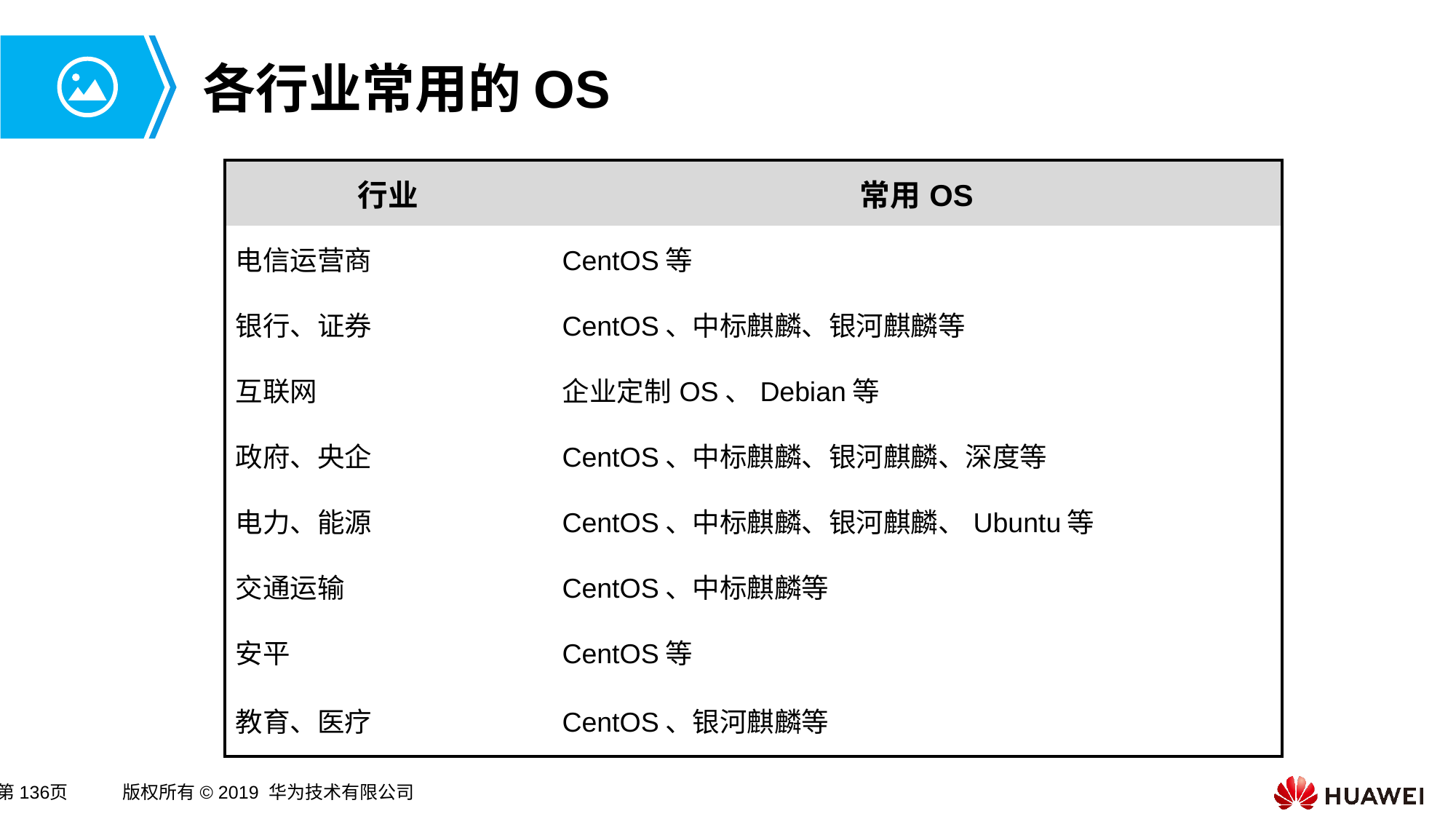

# 各行业常用的OS
| 行业 | 常用OS |
| --- | --- |
| 电信运营商 | CentOS等 |
| 银行、证券 | CentOS、中标麒麟、银河麒麟等 |
| 互联网 | 企业定制OS、Debian等 |
| 政府、央企 | CentOS、中标麒麟、银河麒麟、深度等 |
| 电力、能源 | CentOS、中标麒麟、银河麒麟、Ubuntu等 |
| 交通运输 | CentOS、中标麒麟等 |
| 安平 | CentOS等 |
| 教育、医疗 | CentOS、银河麒麟等 |